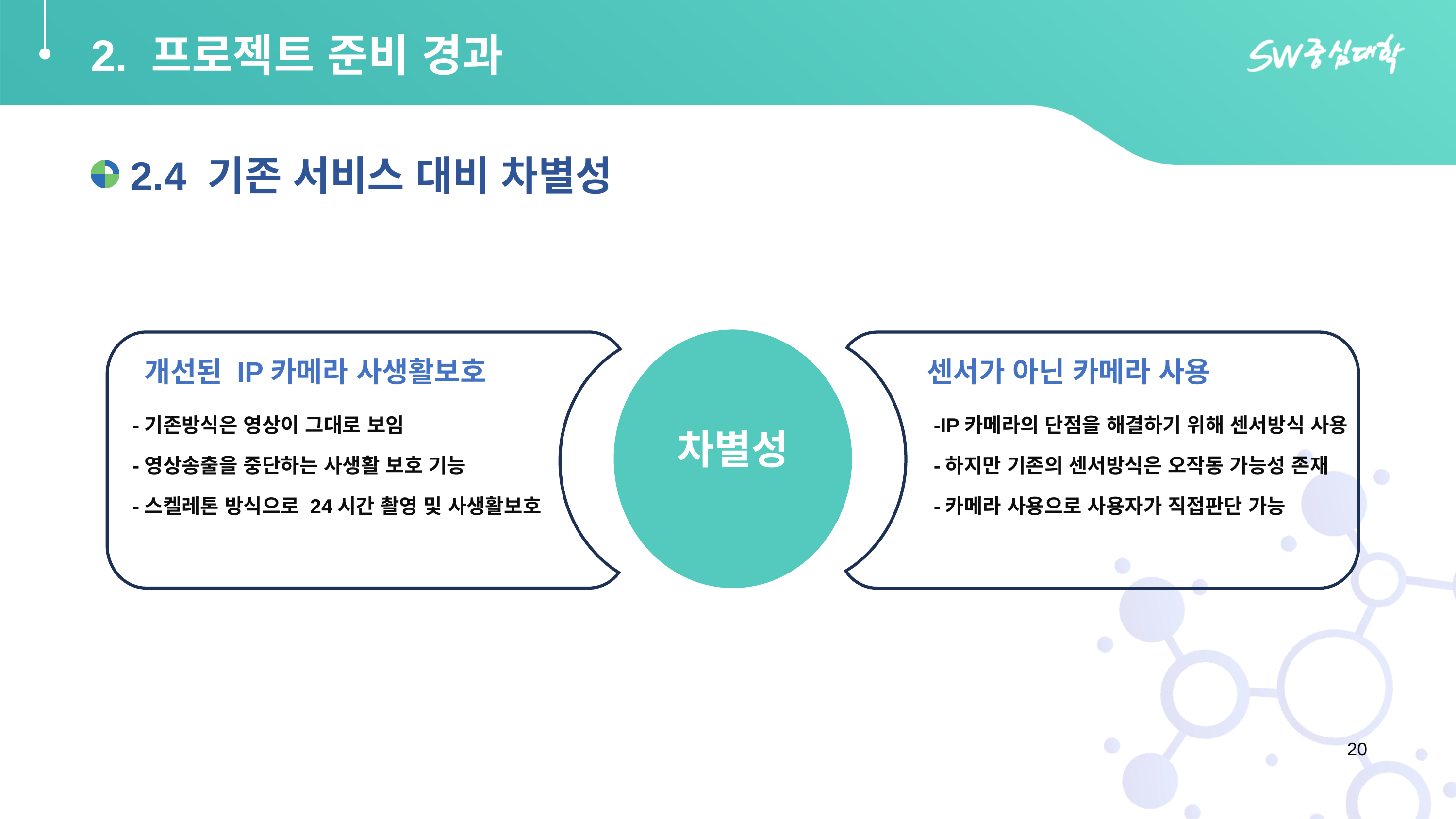

# 2. 프로젝트 준비 경과
 2.4 기존 서비스 대비 차별성

센서가 아닌 카메라 사용
개선된 IP카메라 사생활보호
-IP카메라의 단점을 해결하기 위해 센서방식 사용

-하지만 기존의 센서방식은 오작동 가능성 존재

-카메라 사용으로 사용자가 직접판단 가능

-기존방식은 영상이 그대로 보임

-영상송출을 중단하는 사생활 보호 기능

-스켈레톤 방식으로 24시간 촬영 및 사생활보호

차별성